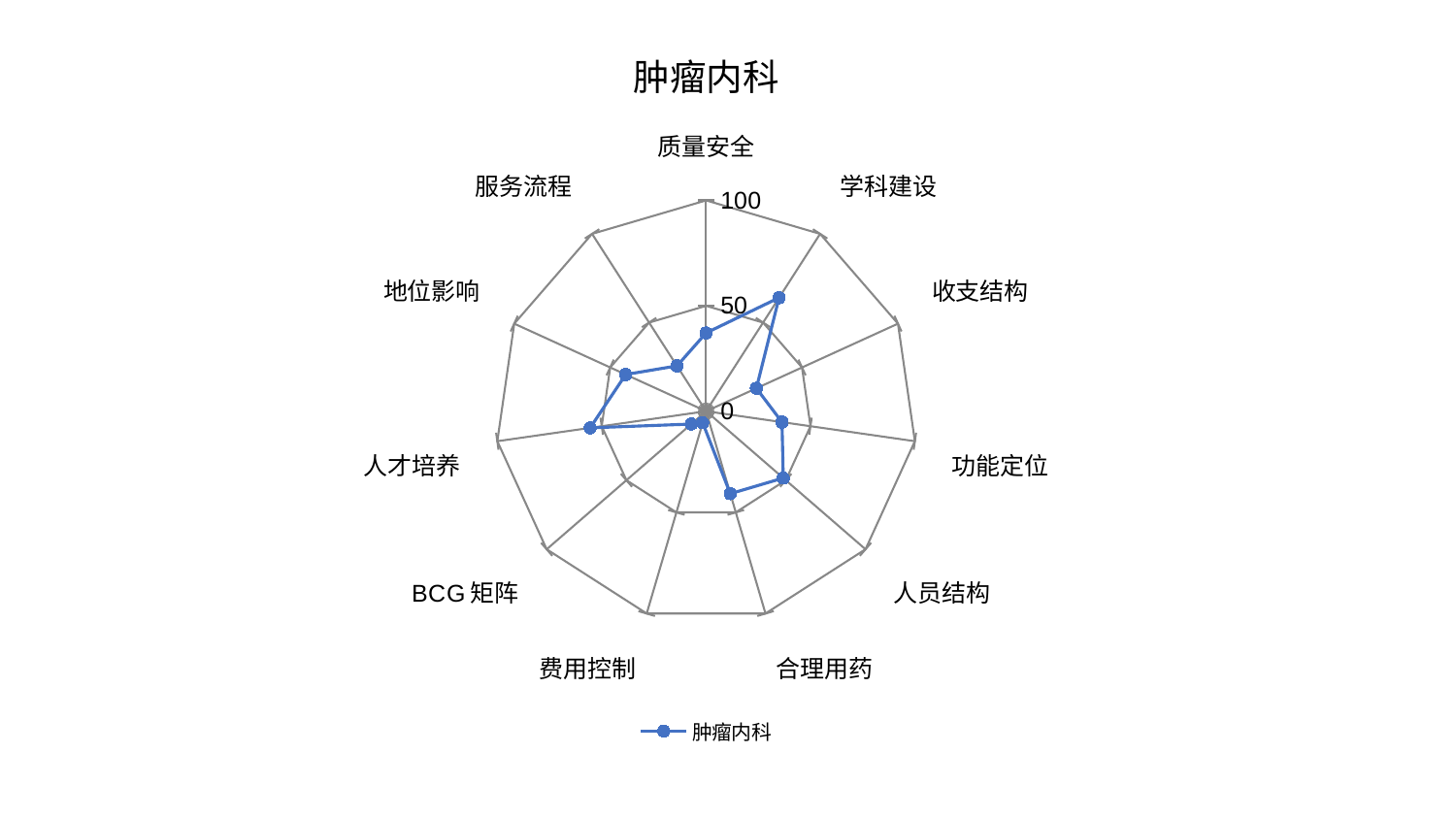

### Chart: 肿瘤内科

| Category | 肿瘤内科 |
|---|---|
| 质量安全 | 37.14512910441274 |
| 学科建设 | 63.99545682777716 |
| 收支结构 | 26.209605165504538 |
| 功能定位 | 36.3484219020777 |
| 人员结构 | 48.41847865748172 |
| 合理用药 | 40.76526863498966 |
| 费用控制 | 5.740319977565452 |
| BCG矩阵 | 9.298783869671336 |
| 人才培养 | 55.529379279396416 |
| 地位影响 | 41.94057429363679 |
| 服务流程 | 25.574527971415385 |
149